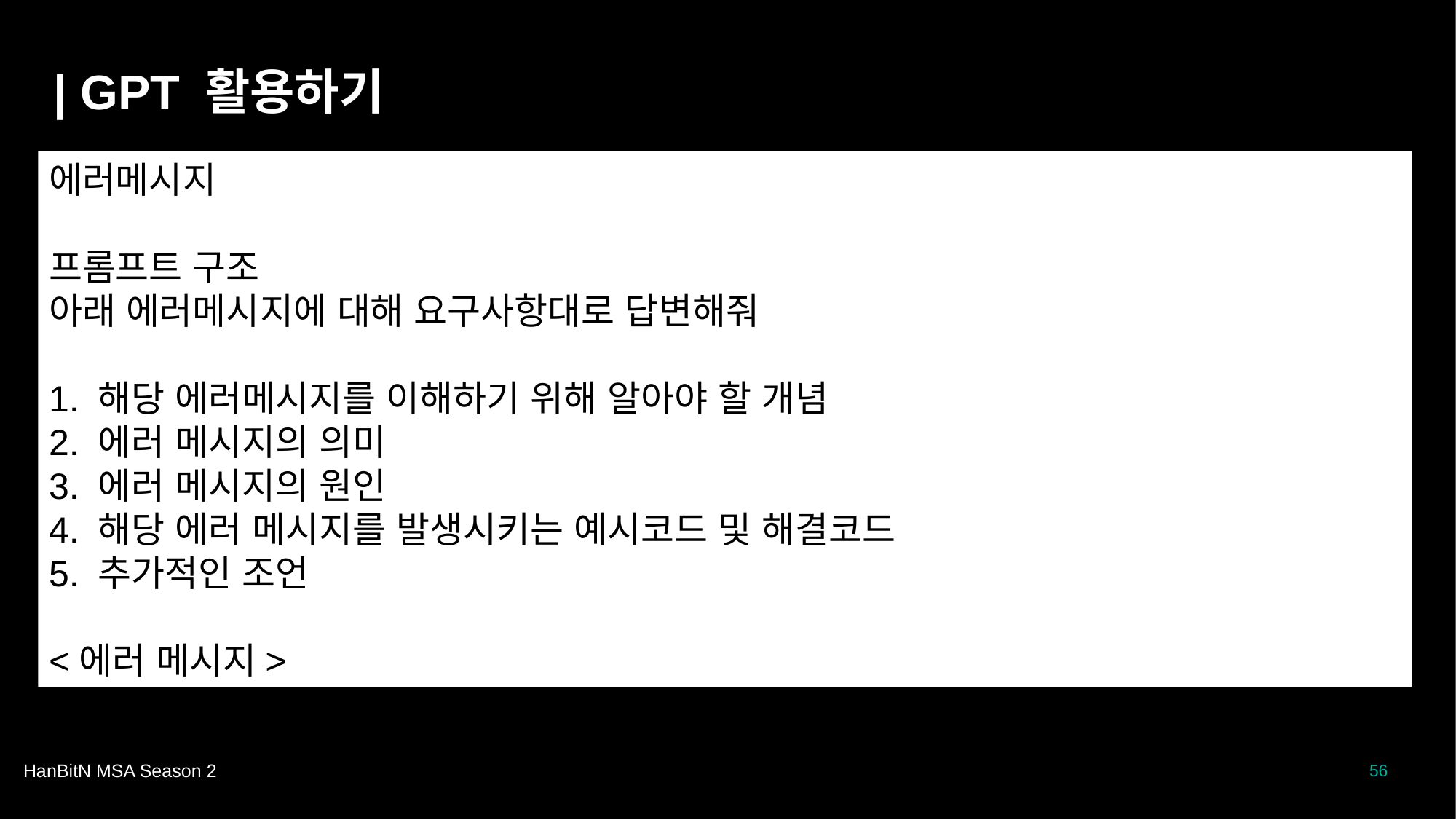

| GPT 활용하기
에러메시지

프롬프트 구조
아래 에러메시지에 대해 요구사항대로 답변해줘

1. 해당 에러메시지를 이해하기 위해 알아야 할 개념
2. 에러 메시지의 의미
3. 에러 메시지의 원인
4. 해당 에러 메시지를 발생시키는 예시코드 및 해결코드
5. 추가적인 조언

<에러 메시지>